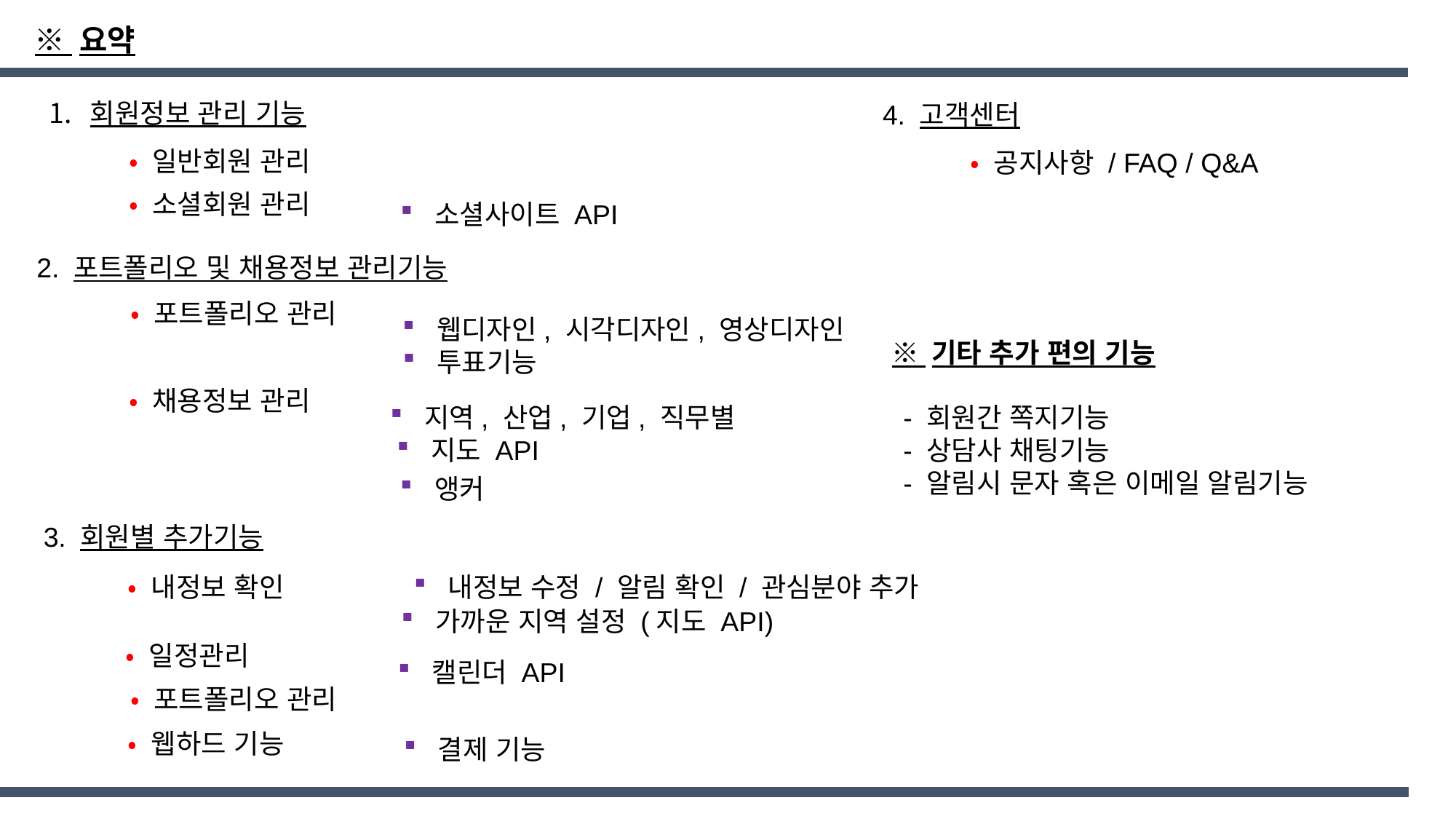

※ 요약

4. 고객센터

회원정보 관리 기능
• 일반회원 관리
• 공지사항 / FAQ / Q&A
소셜사이트 API
• 소셜회원 관리

2. 포트폴리오 및 채용정보 관리기능
• 포트폴리오 관리
웹디자인, 시각디자인, 영상디자인
※ 기타 추가 편의 기능
투표기능
• 채용정보 관리
지역, 산업, 기업, 직무별
- 회원간 쪽지기능
- 상담사 채팅기능
- 알림시 문자 혹은 이메일 알림기능
지도 API
앵커
3. 회원별 추가기능
• 내정보 확인
내정보 수정 / 알림 확인 / 관심분야 추가
가까운 지역 설정 (지도 API)
• 일정관리
캘린더 API
• 포트폴리오 관리
결제 기능
• 웹하드 기능